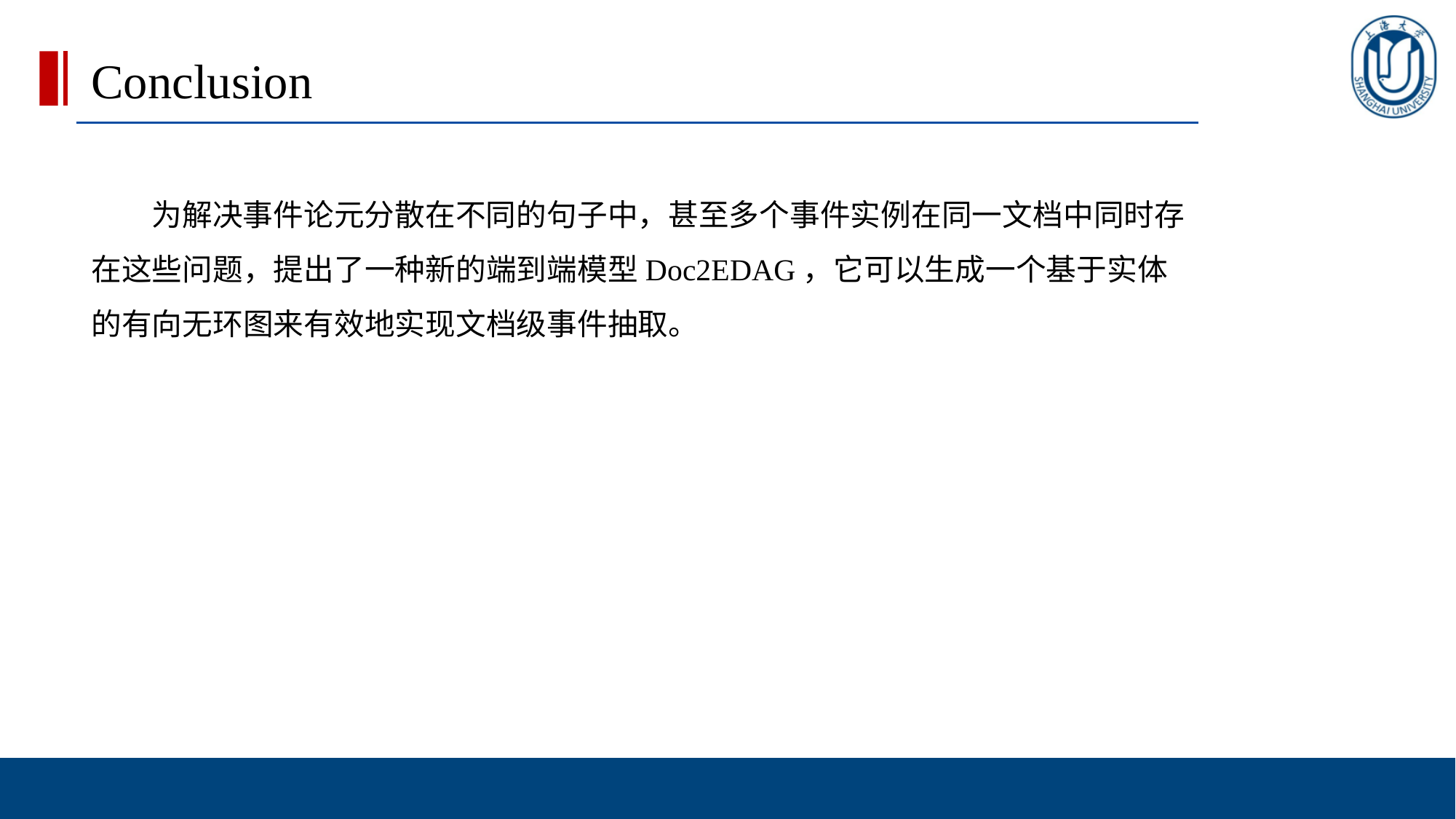

Conclusion
为解决事件论元分散在不同的句子中，甚至多个事件实例在同一文档中同时存在这些问题，提出了一种新的端到端模型Doc2EDAG，它可以生成一个基于实体的有向无环图来有效地实现文档级事件抽取。
109